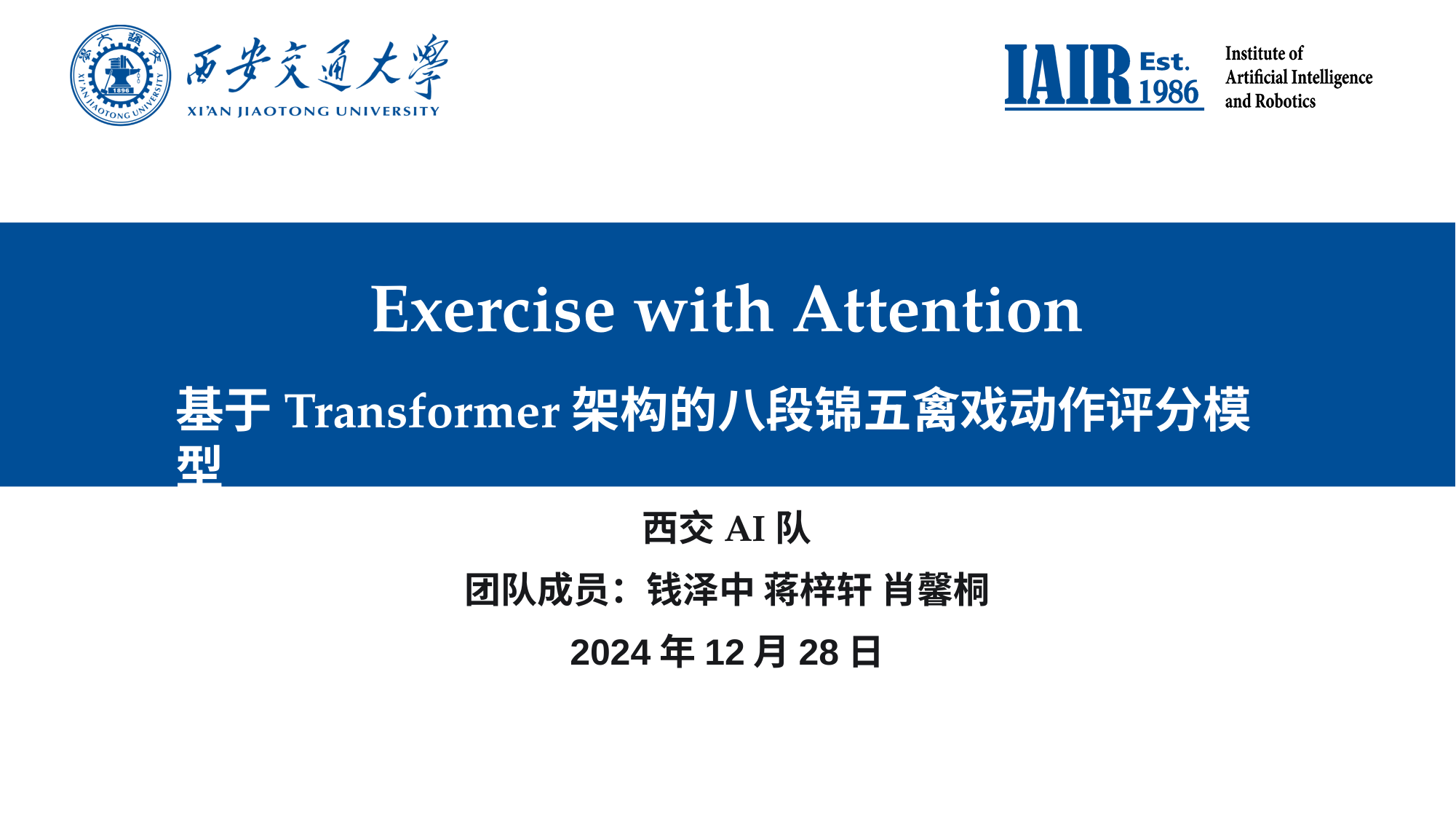

Exercise with Attention
基于Transformer架构的八段锦五禽戏动作评分模型
西交AI队
团队成员：钱泽中 蒋梓轩 肖馨桐
2024年12月28日